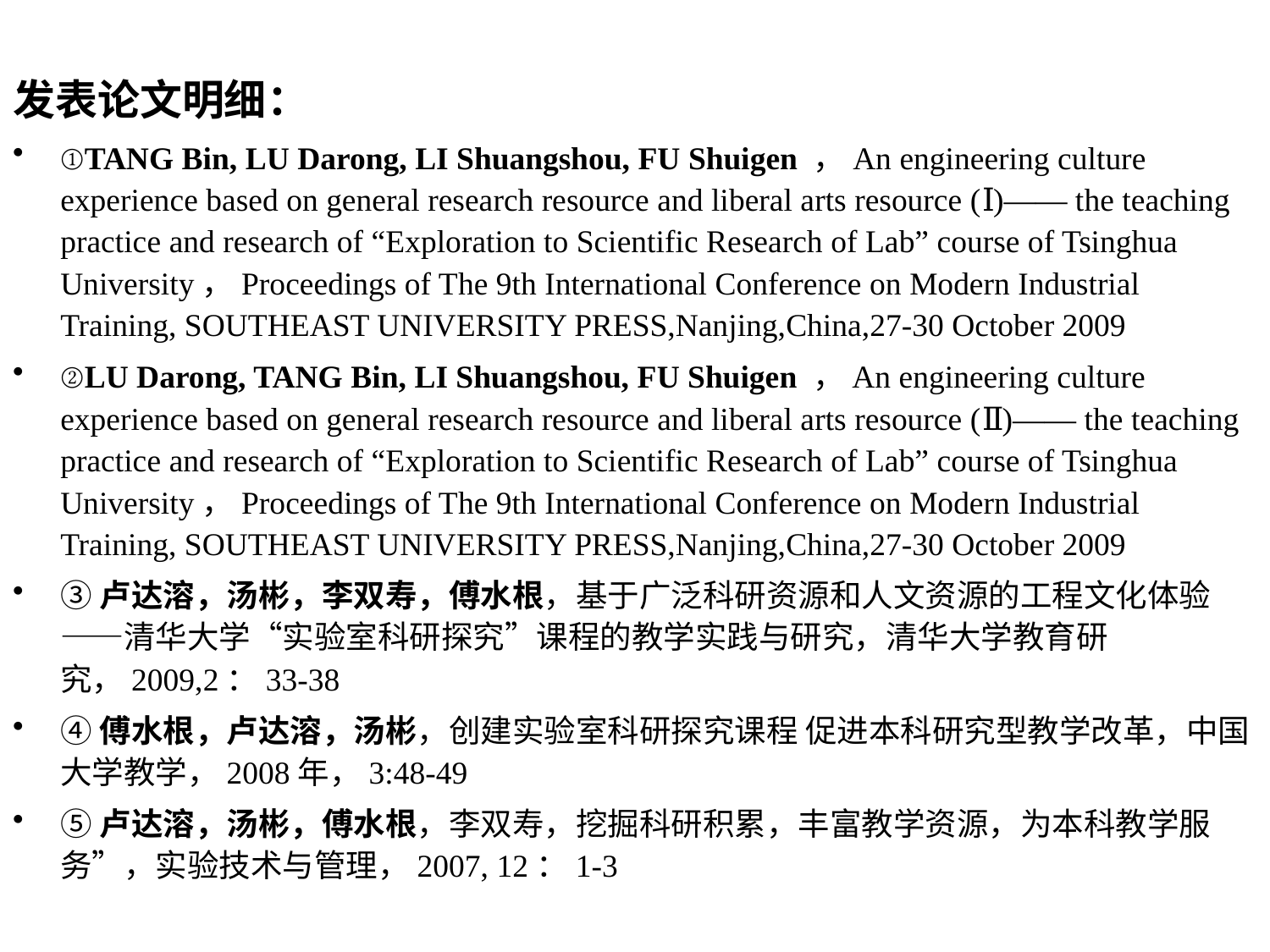

发表论文明细：
①TANG Bin, LU Darong, LI Shuangshou, FU Shuigen ，An engineering culture experience based on general research resource and liberal arts resource (Ⅰ)—— the teaching practice and research of “Exploration to Scientific Research of Lab” course of Tsinghua University，Proceedings of The 9th International Conference on Modern Industrial Training, SOUTHEAST UNIVERSITY PRESS,Nanjing,China,27-30 October 2009
②LU Darong, TANG Bin, LI Shuangshou, FU Shuigen ，An engineering culture experience based on general research resource and liberal arts resource (Ⅱ)—— the teaching practice and research of “Exploration to Scientific Research of Lab” course of Tsinghua University，Proceedings of The 9th International Conference on Modern Industrial Training, SOUTHEAST UNIVERSITY PRESS,Nanjing,China,27-30 October 2009
③卢达溶，汤彬，李双寿，傅水根，基于广泛科研资源和人文资源的工程文化体验——清华大学“实验室科研探究”课程的教学实践与研究，清华大学教育研究，2009,2：33-38
④傅水根，卢达溶，汤彬，创建实验室科研探究课程 促进本科研究型教学改革，中国大学教学，2008年，3:48-49
⑤卢达溶，汤彬，傅水根，李双寿，挖掘科研积累，丰富教学资源，为本科教学服务”，实验技术与管理，2007, 12：1-3